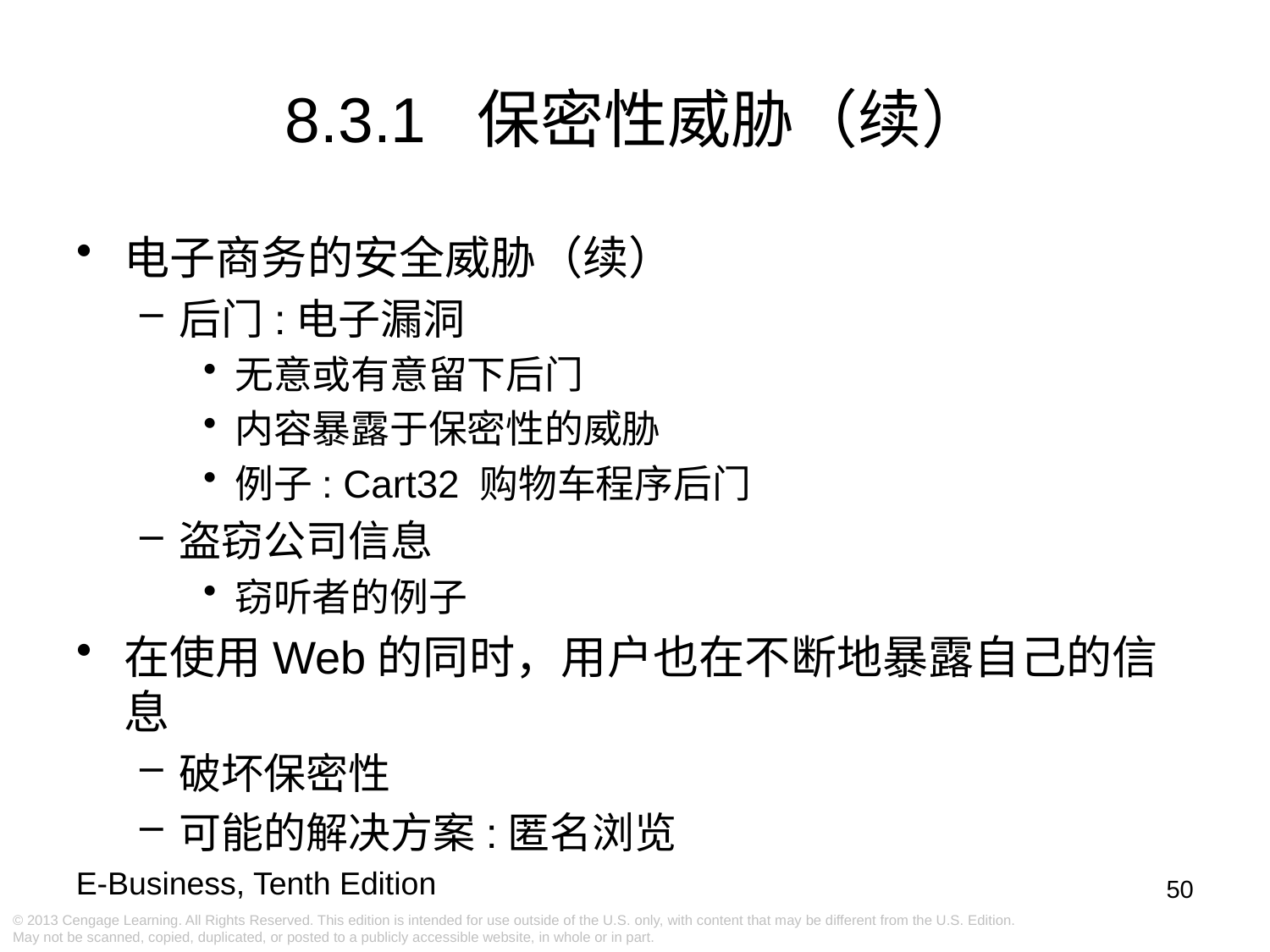

8.3.1  保密性威胁（续）
电子商务的安全威胁（续）
后门:电子漏洞
无意或有意留下后门
内容暴露于保密性的威胁
例子: Cart32 购物车程序后门
盗窃公司信息
窃听者的例子
在使用Web的同时，用户也在不断地暴露自己的信息
破坏保密性
可能的解决方案:匿名浏览
50